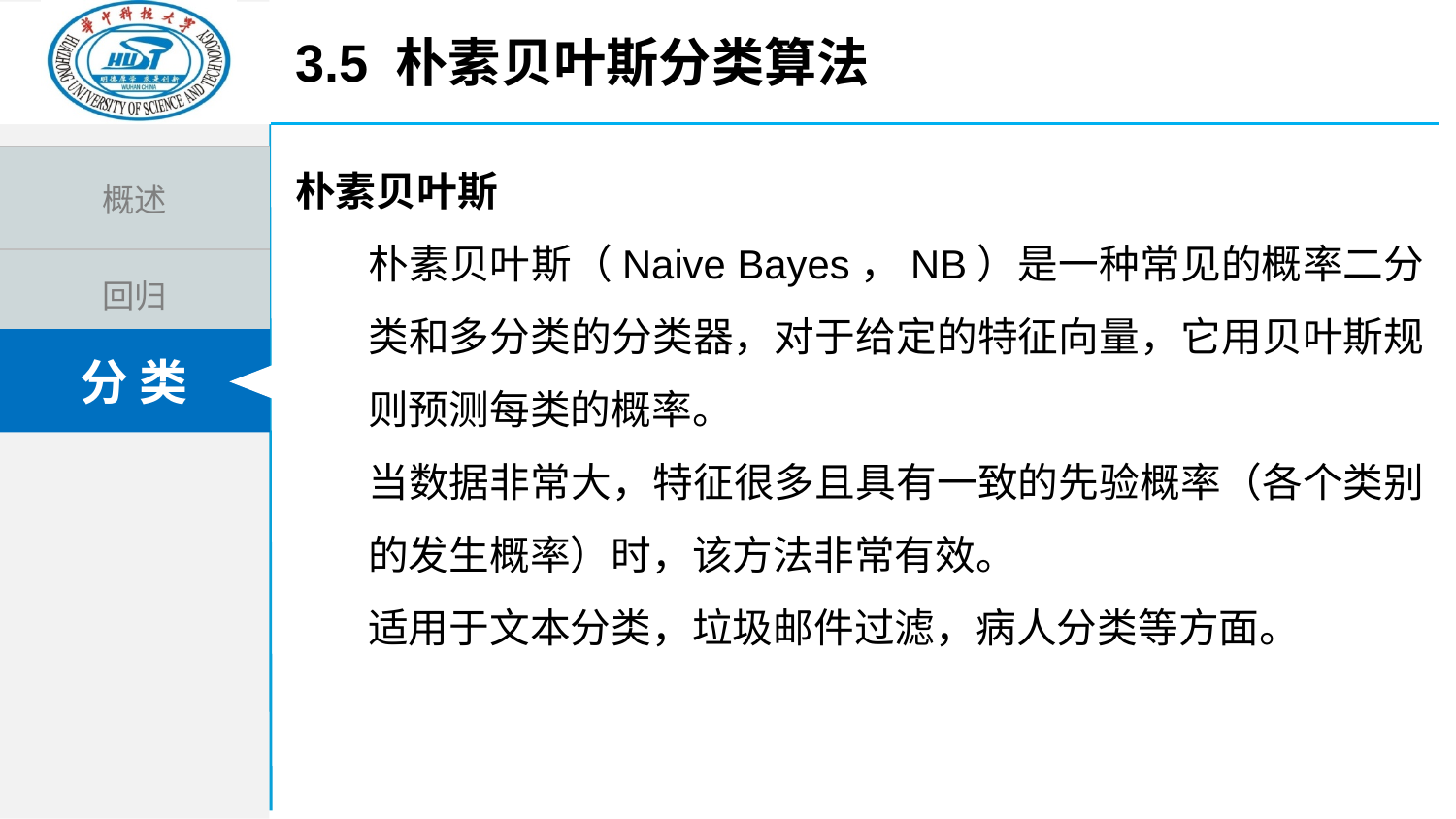

3.5 朴素贝叶斯分类算法

朴素贝叶斯
朴素贝叶斯（Naive Bayes，NB）是一种常见的概率二分类和多分类的分类器，对于给定的特征向量，它用贝叶斯规则预测每类的概率。
当数据非常大，特征很多且具有一致的先验概率（各个类别的发生概率）时，该方法非常有效。
适用于文本分类，垃圾邮件过滤，病人分类等方面。